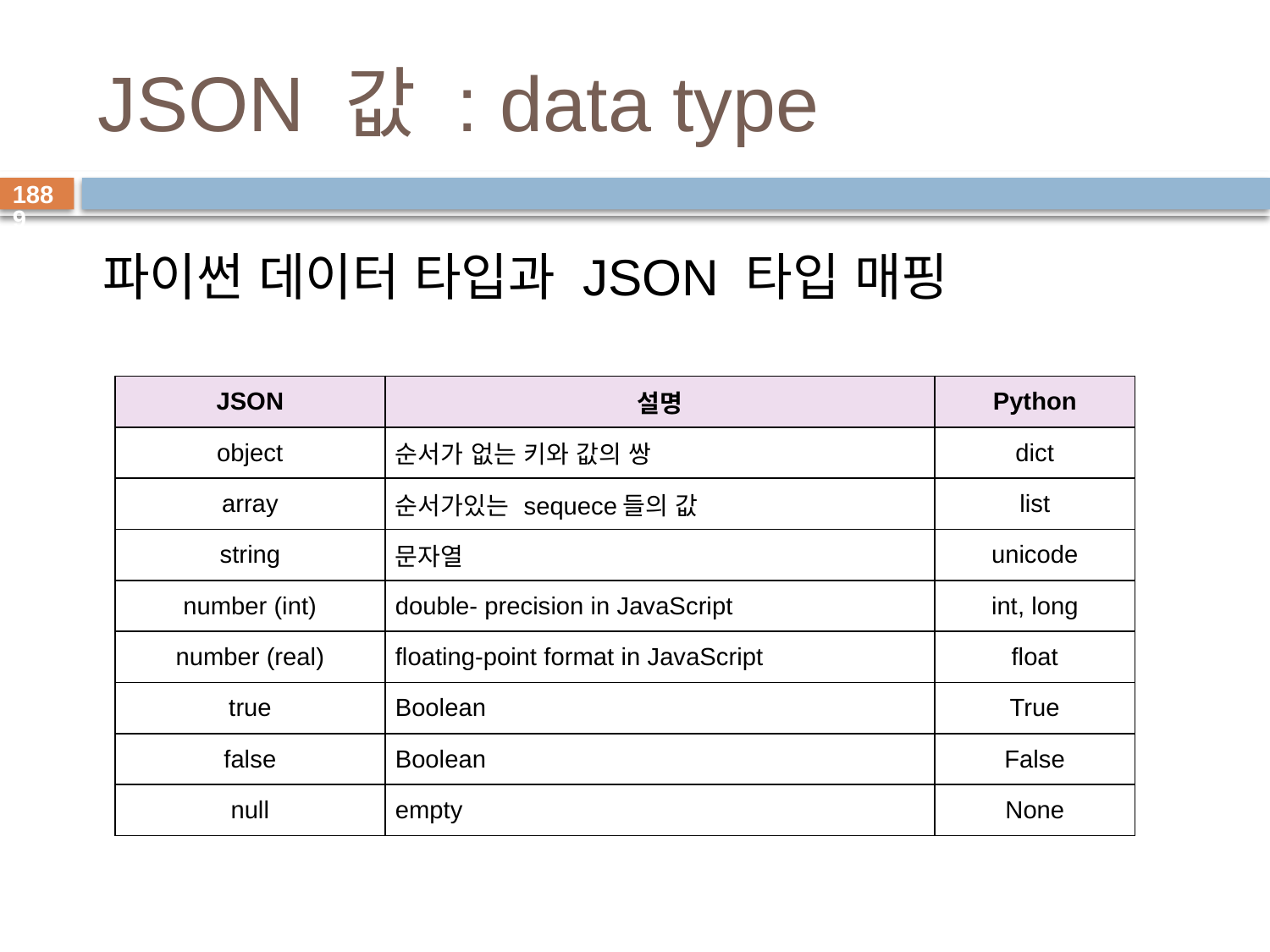

# JSON 값 : data type
1889
 파이썬 데이터 타입과 JSON 타입 매핑
| JSON | 설명 | Python |
| --- | --- | --- |
| object | 순서가 없는 키와 값의 쌍 | dict |
| array | 순서가있는 sequece들의 값 | list |
| string | 문자열 | unicode |
| number (int) | double- precision in JavaScript | int, long |
| number (real) | floating-point format in JavaScript | float |
| true | Boolean | True |
| false | Boolean | False |
| null | empty | None |